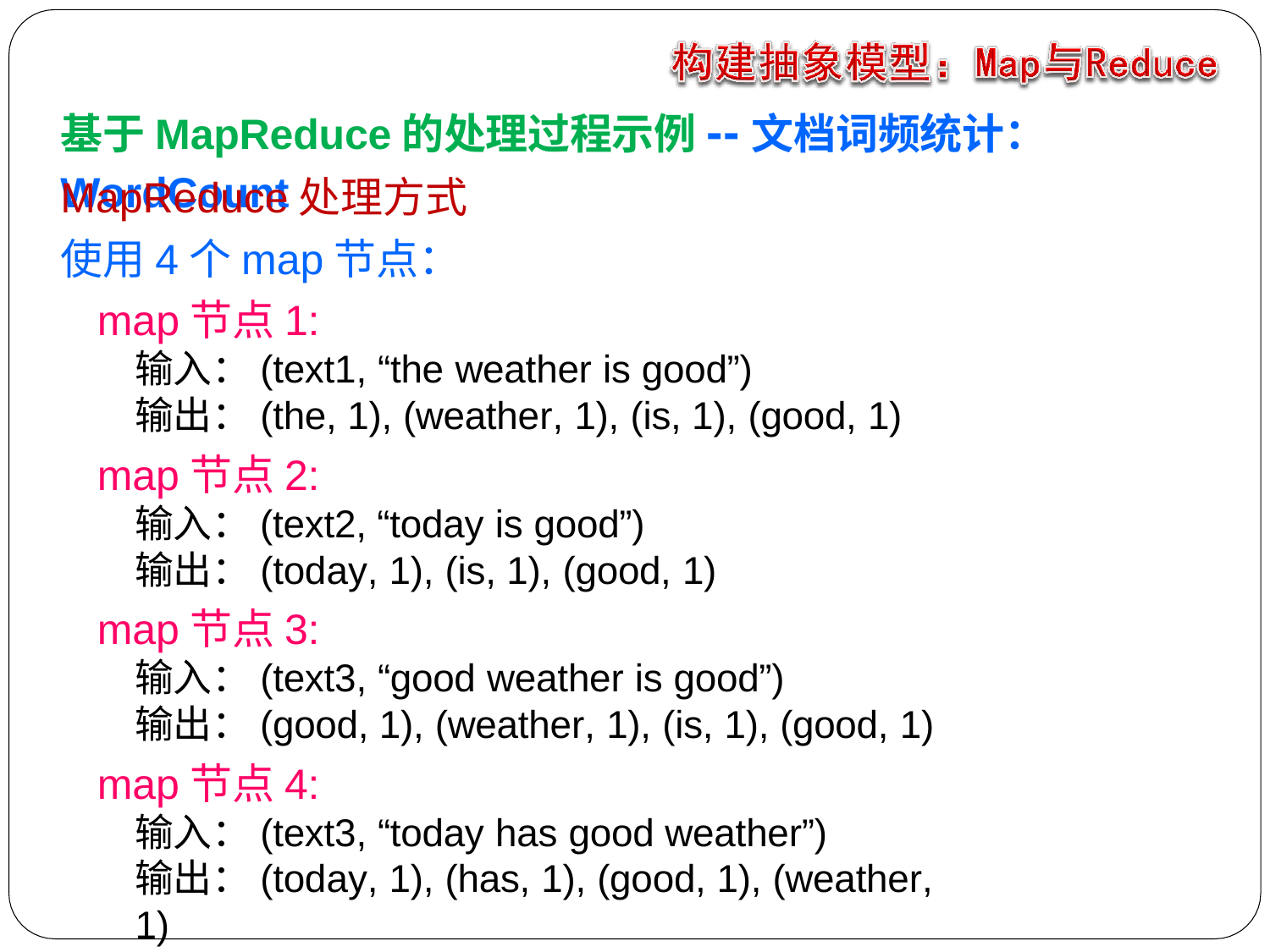

# 基于MapReduce的处理过程示例--文档词频统计：WordCount
MapReduce处理方式
使用4个map节点：
map节点1:
输入：(text1, “the weather is good”)
输出：(the, 1), (weather, 1), (is, 1), (good, 1)
map节点2:
输入：(text2, “today is good”)
输出：(today, 1), (is, 1), (good, 1)
map节点3:
输入：(text3, “good weather is good”)
输出：(good, 1), (weather, 1), (is, 1), (good, 1)
map节点4:
输入：(text3, “today has good weather”)
输出：(today, 1), (has, 1), (good, 1), (weather, 1)